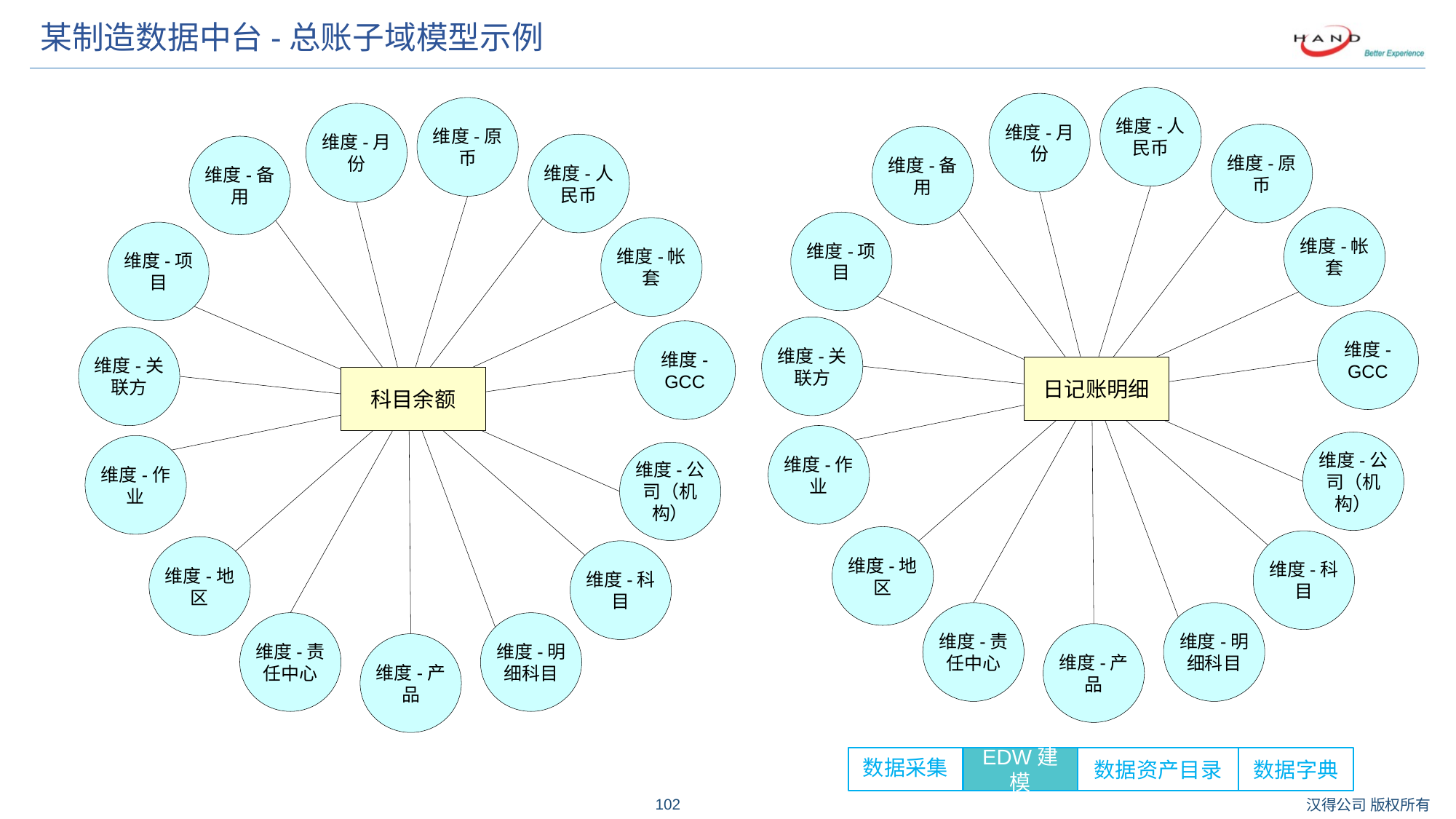

# 某制造数据中台-总账子域模型示例
维度-人民币
维度-月份
维度-原币
维度-备用
维度-帐套
维度-项目
维度-GCC
维度-关联方
日记账明细
维度-作业
维度-公司（机构）
维度-地区
维度-科目
维度-责任中心
维度-明细科目
维度-产品
维度-原币
维度-月份
维度-人民币
维度-备用
维度-帐套
维度-项目
维度-GCC
维度-关联方
科目余额
维度-作业
维度-公司（机构）
维度-地区
维度-科目
维度-责任中心
维度-明细科目
维度-产品
数据采集
EDW建模
数据资产目录
数据字典